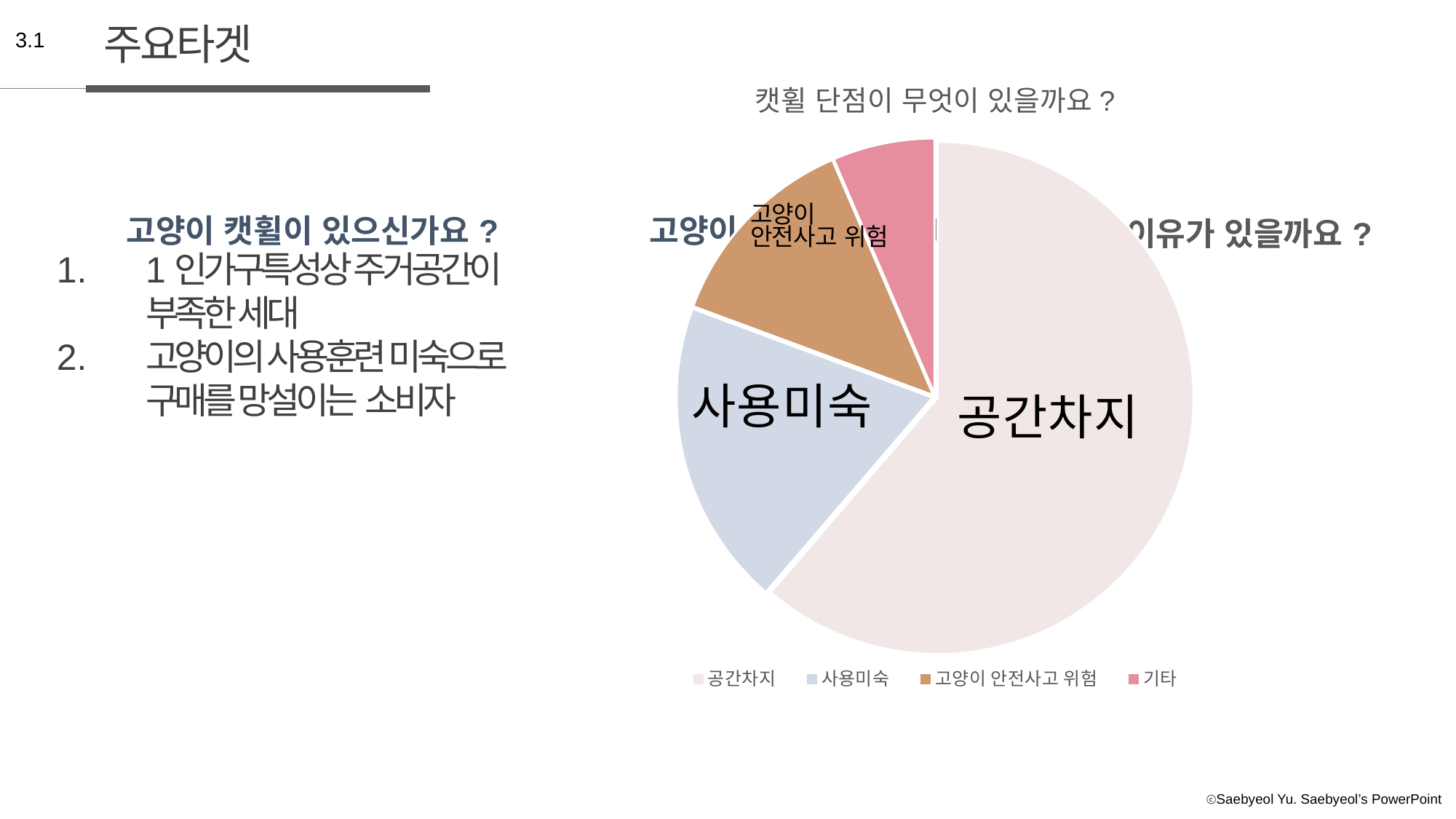

주요타겟
3.1

### Chart:

| Category | 캣휠 단점이 무엇이 있을까요? |
|---|---|
| 공간차지 | 19.0 |
| 사용미숙 | 6.0 |
| 고양이 안전사고 위험 | 4.0 |
| 기타 | 2.0 |

### Chart: 고양이 캣휠이 있으신가요?

| Category |
|---|

### Chart: 고양이 캣휠이 있으신가요?

| Category |
|---|

### Chart: 없으시다면 구매를 안하시는 이유가 있을까요?

| Category |
|---|
1인가구특성상 주거공간이 부족한 세대
고양이의 사용훈련 미숙으로  구매를 망설이는  소비자